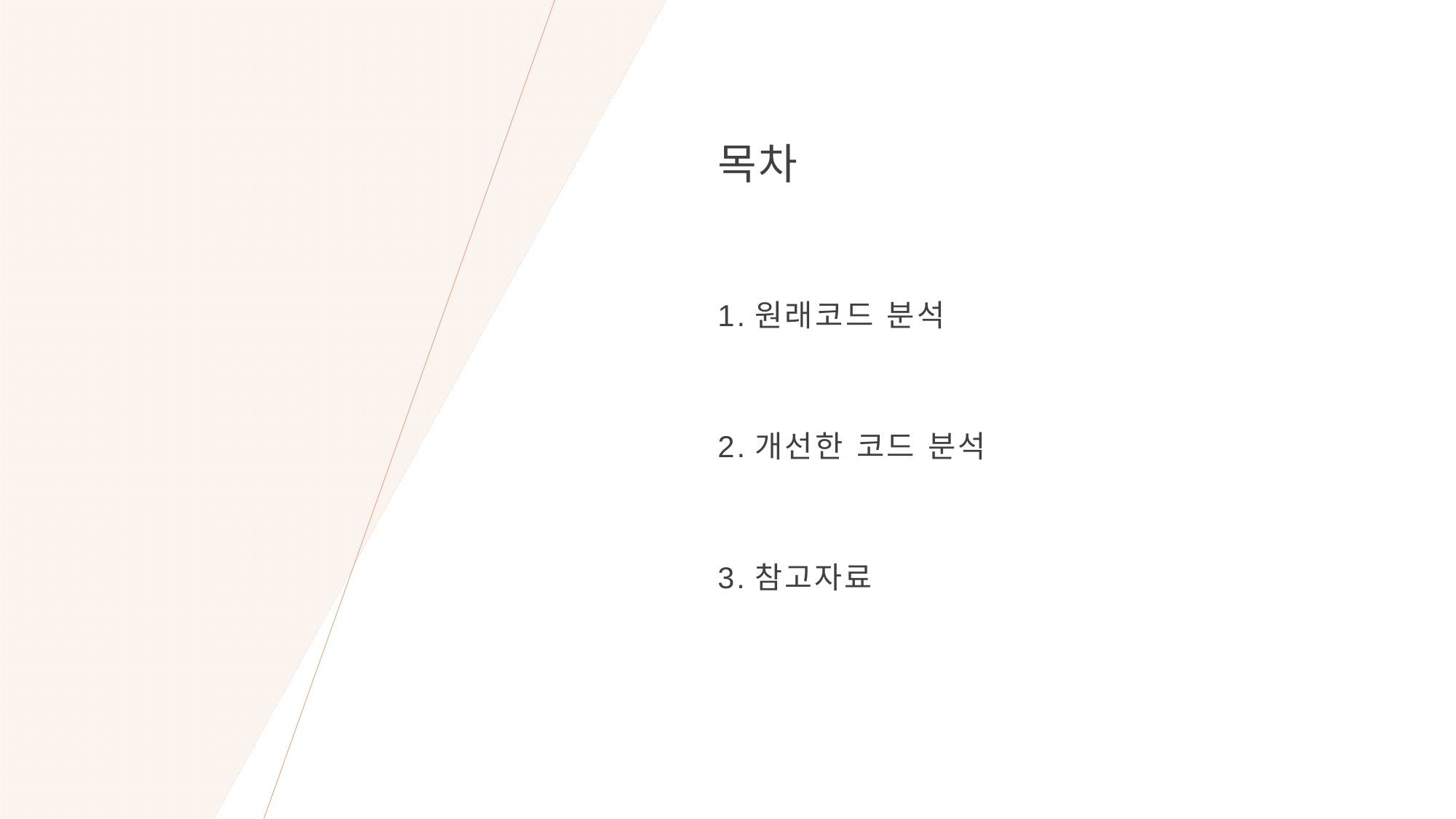

# 목차
1.원래코드 분석
2.개선한 코드 분석
3.참고자료